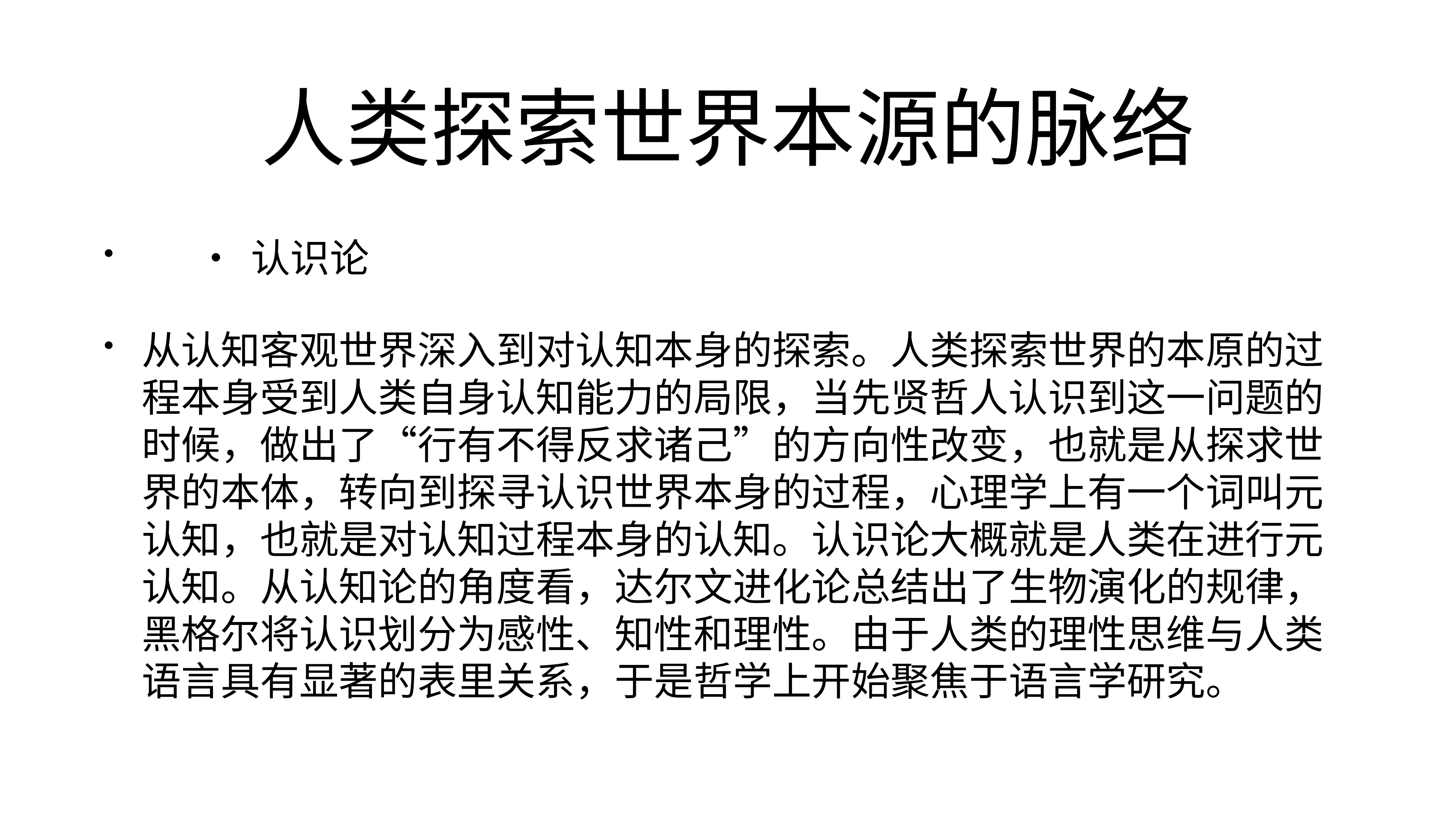

# 人类探索世界本源的脉络
	•	认识论
从认知客观世界深入到对认知本身的探索。人类探索世界的本原的过程本身受到人类自身认知能力的局限，当先贤哲人认识到这一问题的时候，做出了“行有不得反求诸己”的方向性改变，也就是从探求世界的本体，转向到探寻认识世界本身的过程，心理学上有一个词叫元认知，也就是对认知过程本身的认知。认识论大概就是人类在进行元认知。从认知论的角度看，达尔文进化论总结出了生物演化的规律，黑格尔将认识划分为感性、知性和理性。由于人类的理性思维与人类语言具有显著的表里关系，于是哲学上开始聚焦于语言学研究。